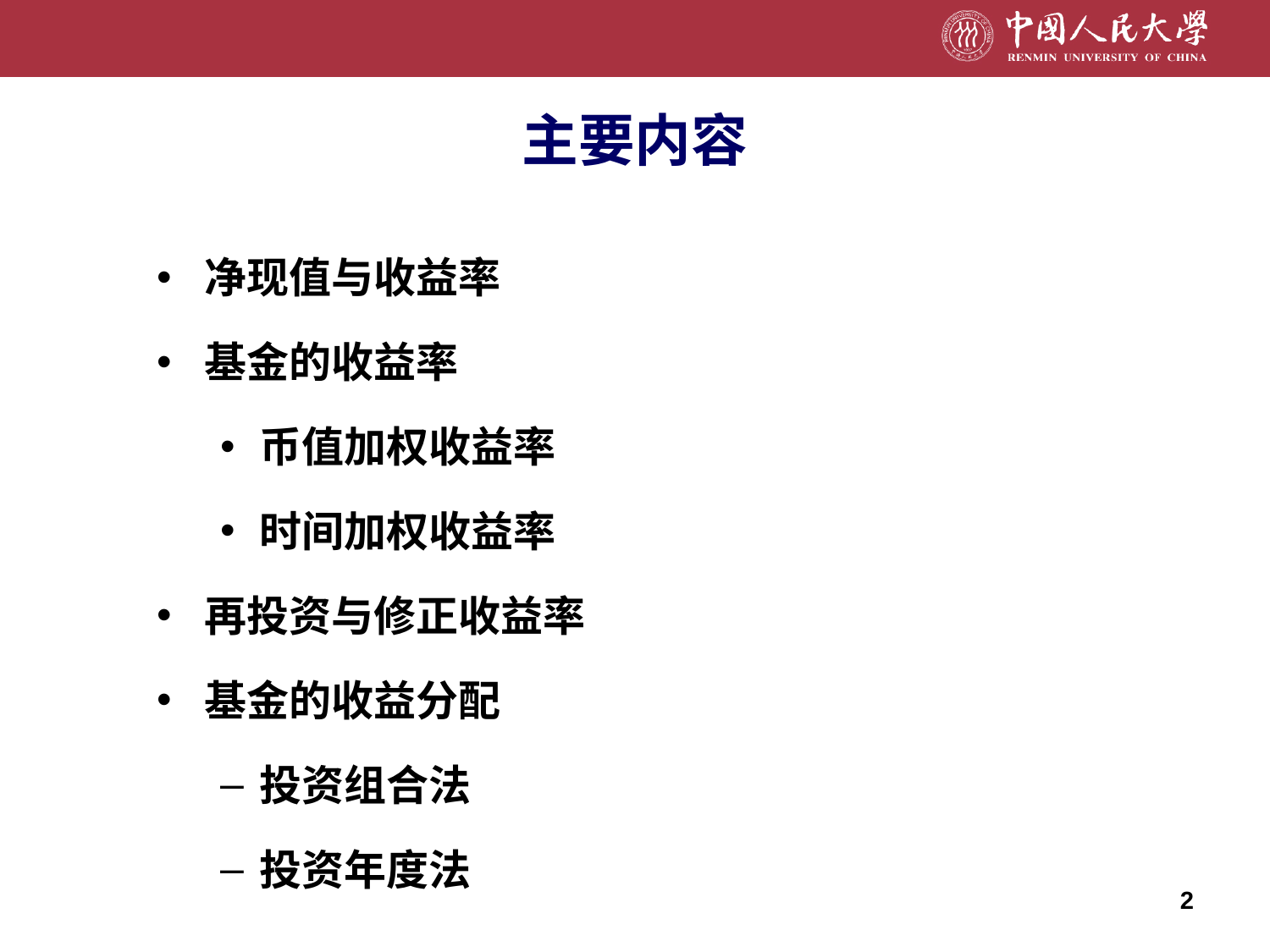

# 主要内容
净现值与收益率
基金的收益率
币值加权收益率
时间加权收益率
再投资与修正收益率
基金的收益分配
投资组合法
投资年度法
2